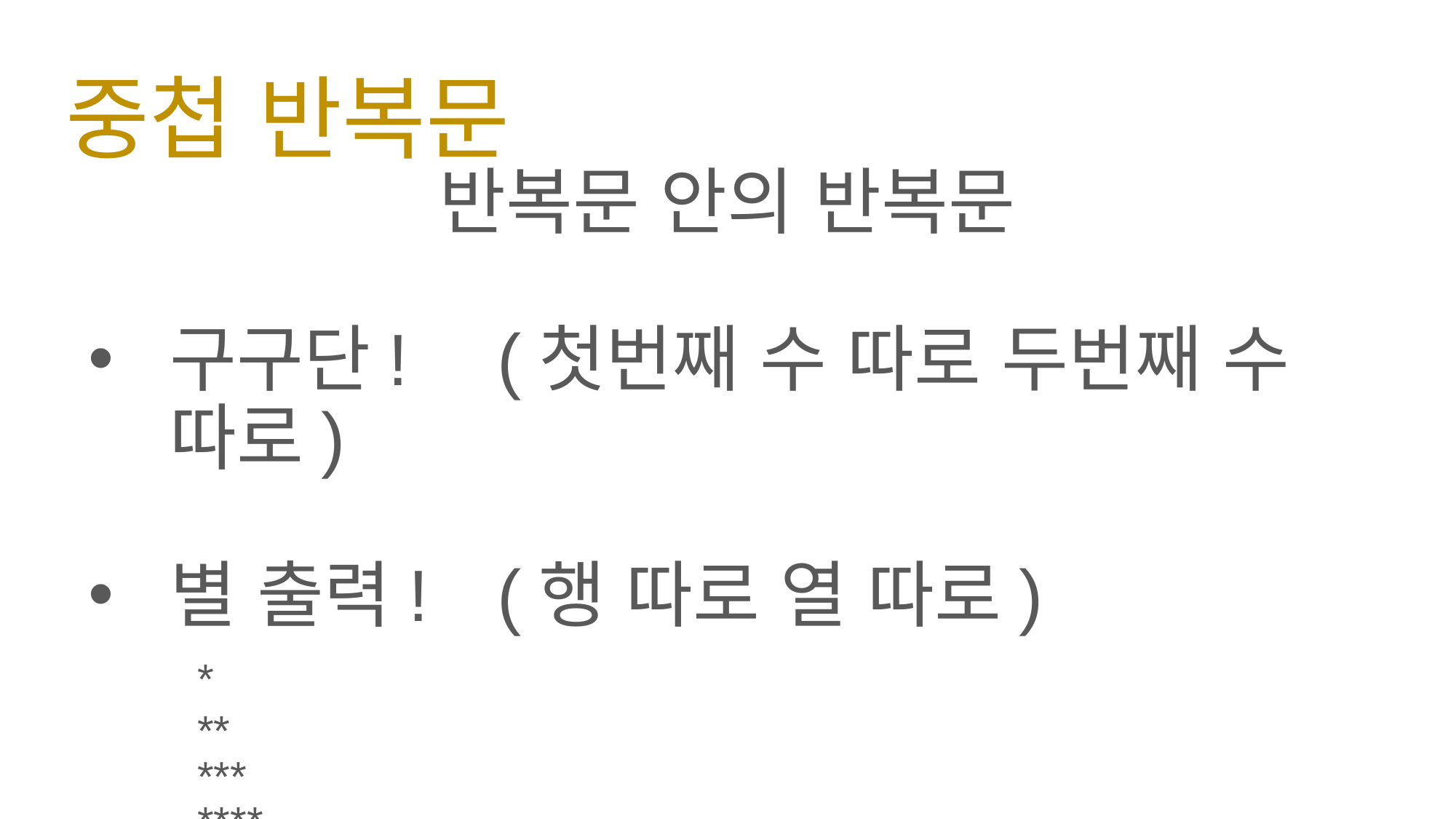

# 중첩 반복문
반복문 안의 반복문

구구단!	(첫번째 수 따로 두번째 수 따로)
별 출력!	(행 따로 열 따로)
	*
	**
	***
	****